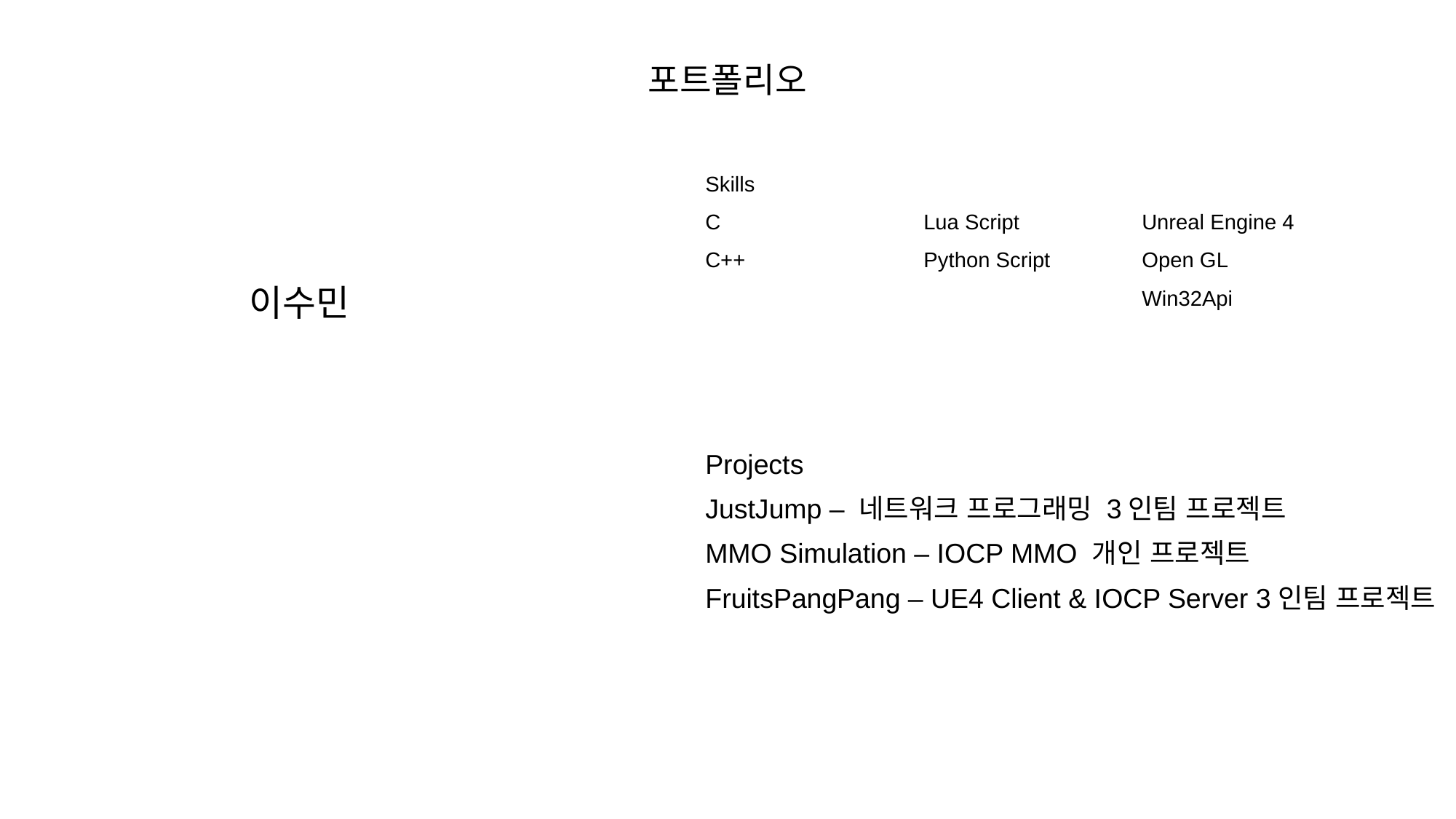

# 포트폴리오
Skills
C		Lua Script		Unreal Engine 4
C++		Python Script	Open GL
				Win32Api
이수민
Projects
JustJump – 네트워크 프로그래밍 3인팀 프로젝트
MMO Simulation – IOCP MMO 개인 프로젝트
FruitsPangPang – UE4 Client & IOCP Server 3인팀 프로젝트